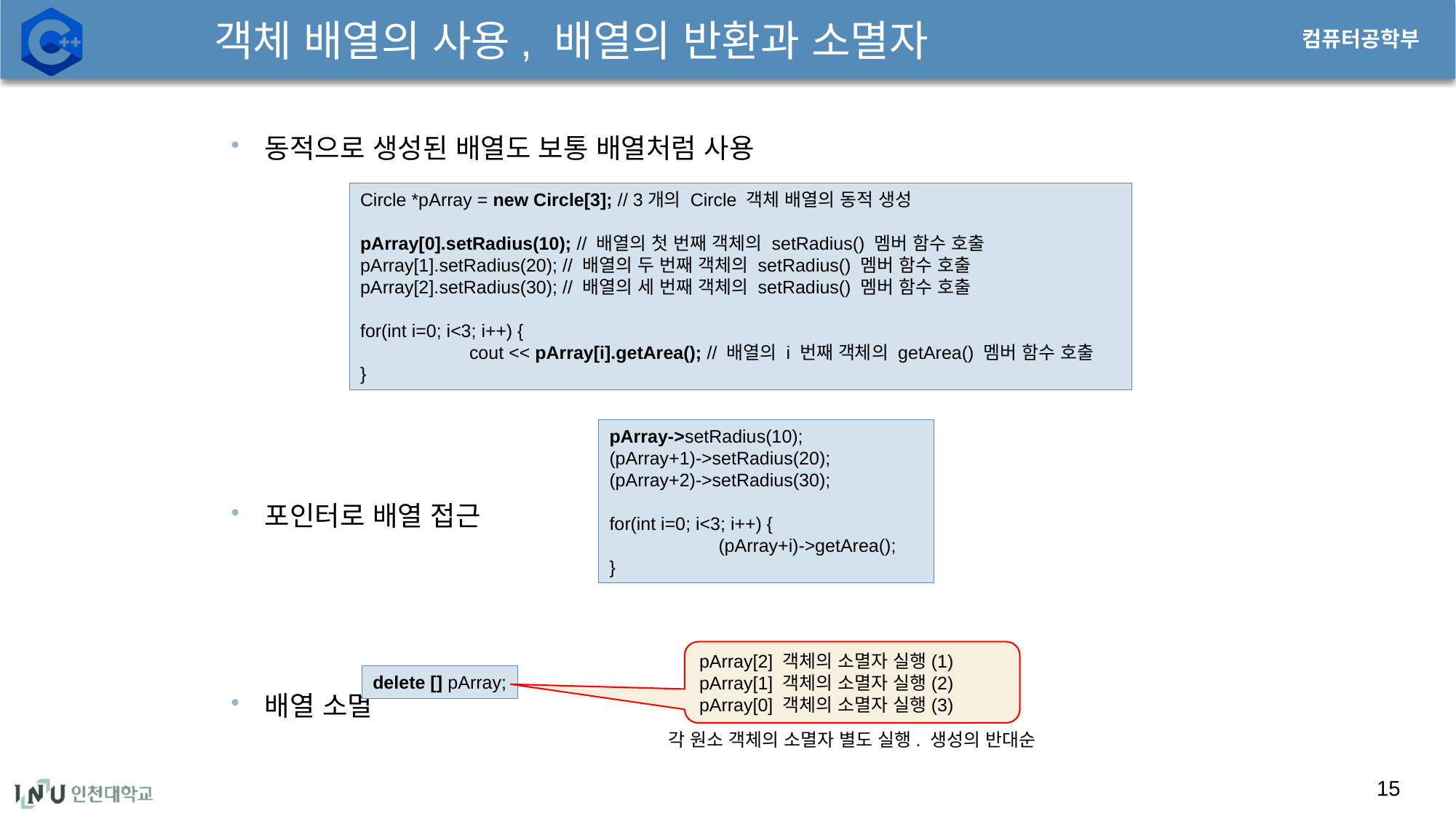

# 객체 배열의 사용, 배열의 반환과 소멸자
15
동적으로 생성된 배열도 보통 배열처럼 사용

포인터로 배열 접근

배열 소멸
Circle *pArray = new Circle[3]; // 3개의 Circle 객체 배열의 동적 생성

pArray[0].setRadius(10); // 배열의 첫 번째 객체의 setRadius() 멤버 함수 호출
pArray[1].setRadius(20); // 배열의 두 번째 객체의 setRadius() 멤버 함수 호출
pArray[2].setRadius(30); // 배열의 세 번째 객체의 setRadius() 멤버 함수 호출

for(int i=0; i<3; i++) {
	cout << pArray[i].getArea(); // 배열의 i 번째 객체의 getArea() 멤버 함수 호출
}
pArray->setRadius(10);
(pArray+1)->setRadius(20);
(pArray+2)->setRadius(30);

for(int i=0; i<3; i++) {
	(pArray+i)->getArea();
}
pArray[2] 객체의 소멸자 실행(1)
pArray[1] 객체의 소멸자 실행(2)
pArray[0] 객체의 소멸자 실행(3)
delete [] pArray;
각 원소 객체의 소멸자 별도 실행. 생성의 반대순